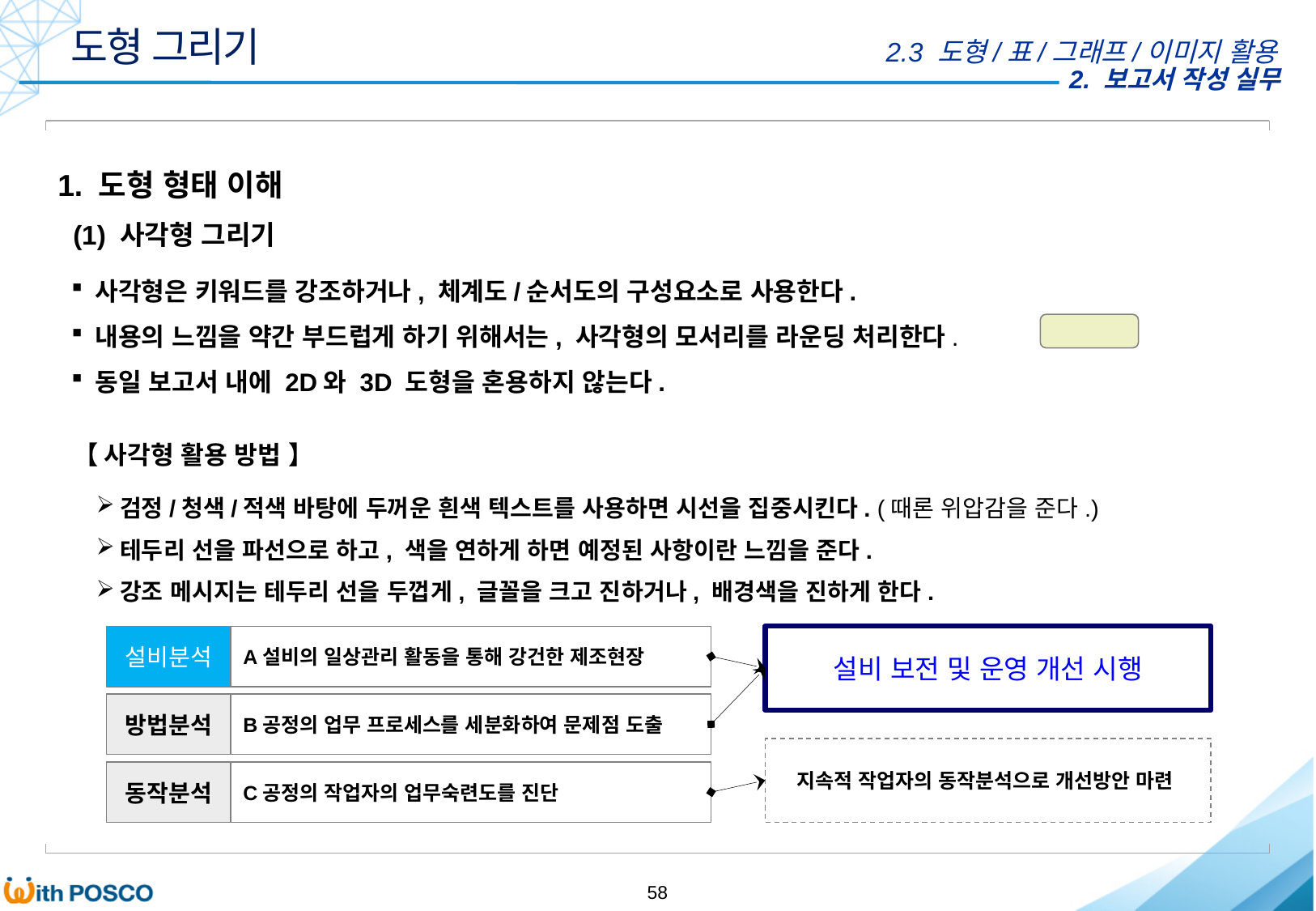

도형 그리기
2.3 도형/표/그래프/이미지 활용
1. 도형 형태 이해
(1) 사각형 그리기
사각형은 키워드를 강조하거나, 체계도/순서도의 구성요소로 사용한다.
내용의 느낌을 약간 부드럽게 하기 위해서는, 사각형의 모서리를 라운딩 처리한다.
동일 보고서 내에 2D와 3D 도형을 혼용하지 않는다.

【 사각형 활용 방법 】
검정/청색/적색 바탕에 두꺼운 흰색 텍스트를 사용하면 시선을 집중시킨다. (때론 위압감을 준다.)
테두리 선을 파선으로 하고, 색을 연하게 하면 예정된 사항이란 느낌을 준다.
강조 메시지는 테두리 선을 두껍게, 글꼴을 크고 진하거나, 배경색을 진하게 한다.
설비분석
A설비의 일상관리 활동을 통해 강건한 제조현장
설비 보전 및 운영 개선 시행
방법분석
B공정의 업무 프로세스를 세분화하여 문제점 도출
지속적 작업자의 동작분석으로 개선방안 마련
동작분석
C공정의 작업자의 업무숙련도를 진단